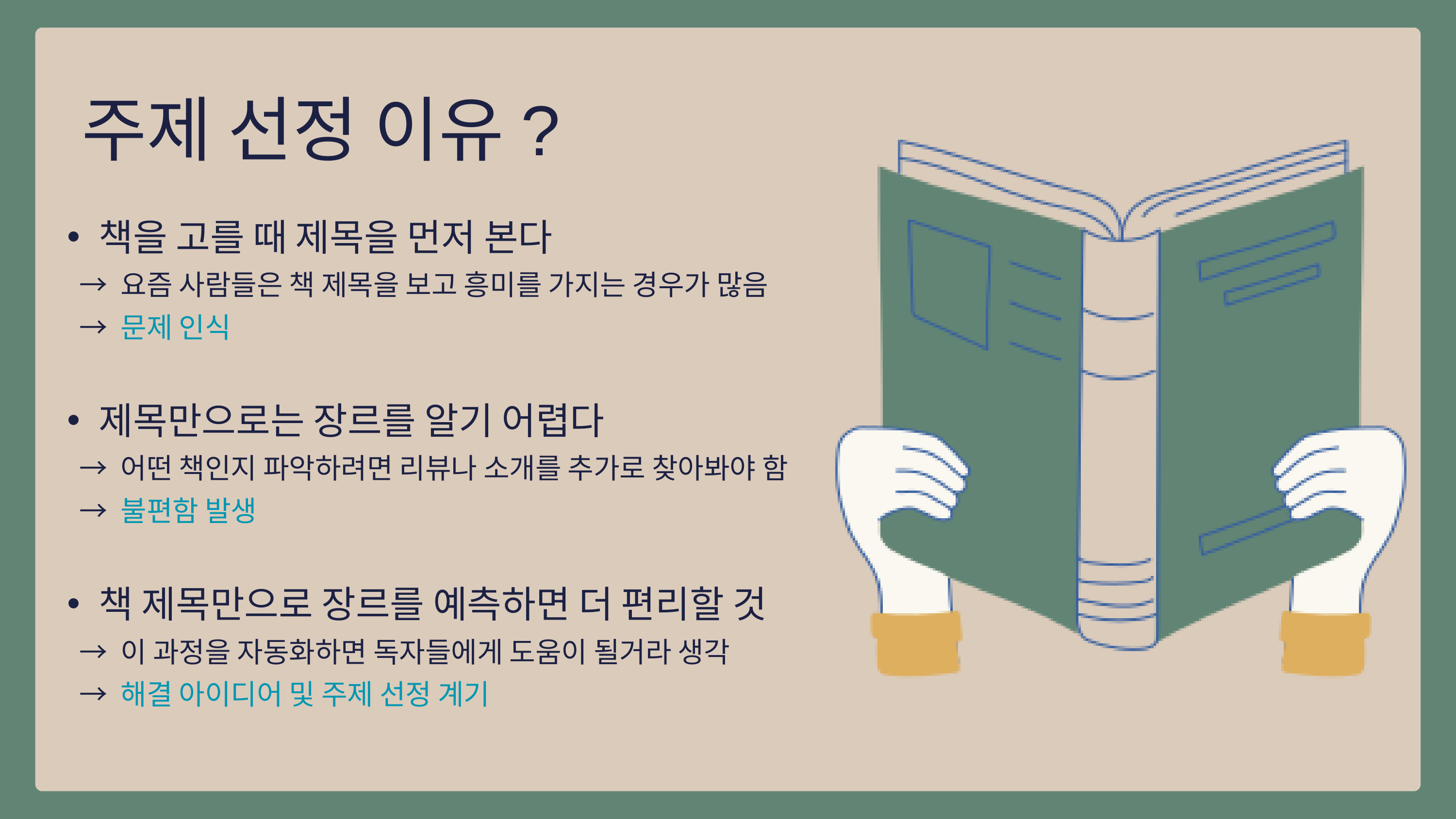

주제 선정 이유?

책을 고를 때 제목을 먼저 본다
       → 요즘 사람들은 책 제목을 보고 흥미를 가지는 경우가 많음
       → 문제 인식

제목만으로는 장르를 알기 어렵다
       → 어떤 책인지 파악하려면 리뷰나 소개를 추가로 찾아봐야 함
       → 불편함 발생

책 제목만으로 장르를 예측하면 더 편리할 것
       → 이 과정을 자동화하면 독자들에게 도움이 될거라 생각
       → 해결 아이디어 및 주제 선정 계기